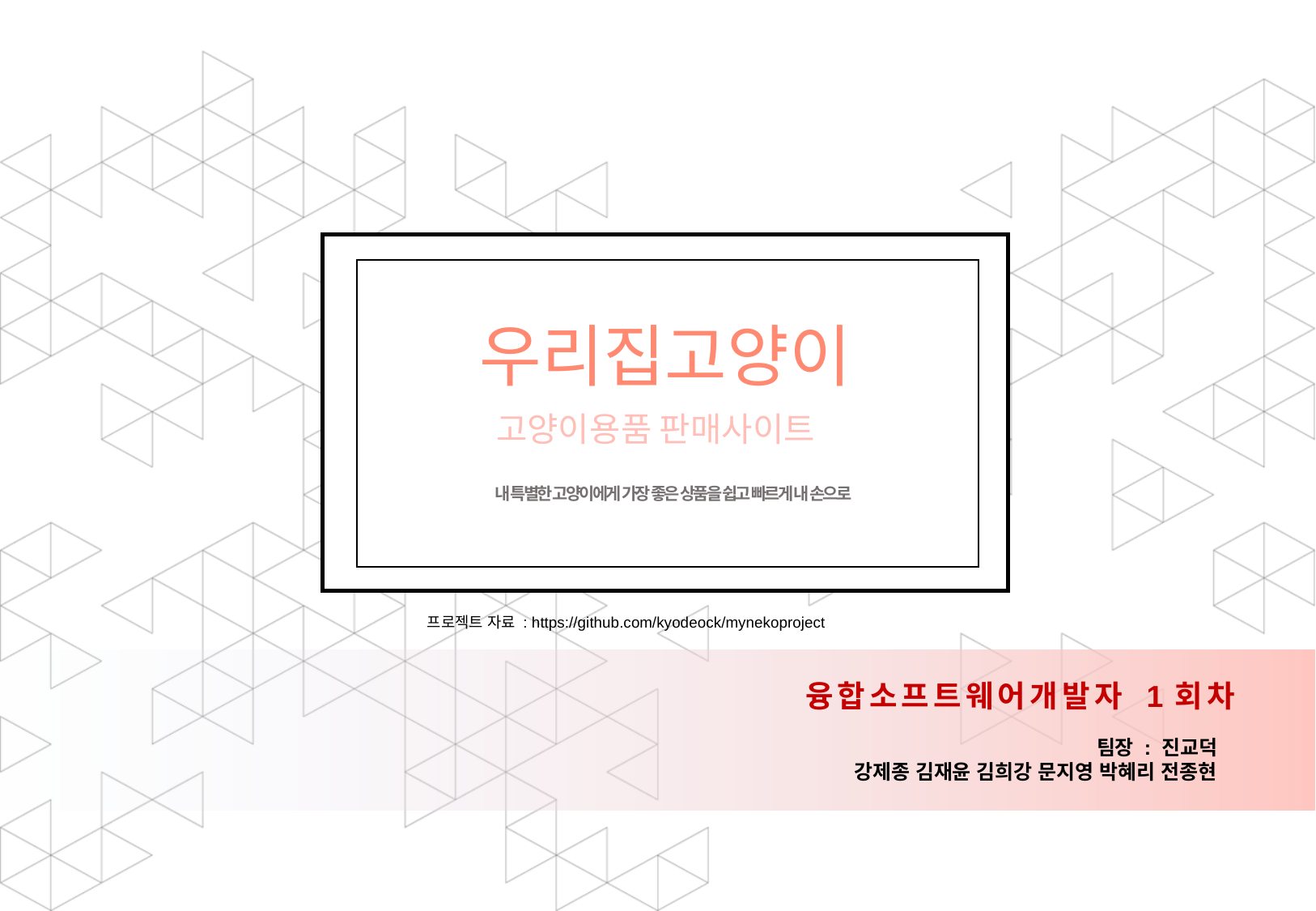

우리집고양이
고양이용품 판매사이트
내 특별한 고양이에게 가장 좋은 상품을 쉽고 빠르게 내 손으로
프로젝트 자료 : https://github.com/kyodeock/mynekoproject

융합소프트웨어개발자 1회차
팀장 : 진교덕
강제종 김재윤 김희강 문지영 박혜리 전종현